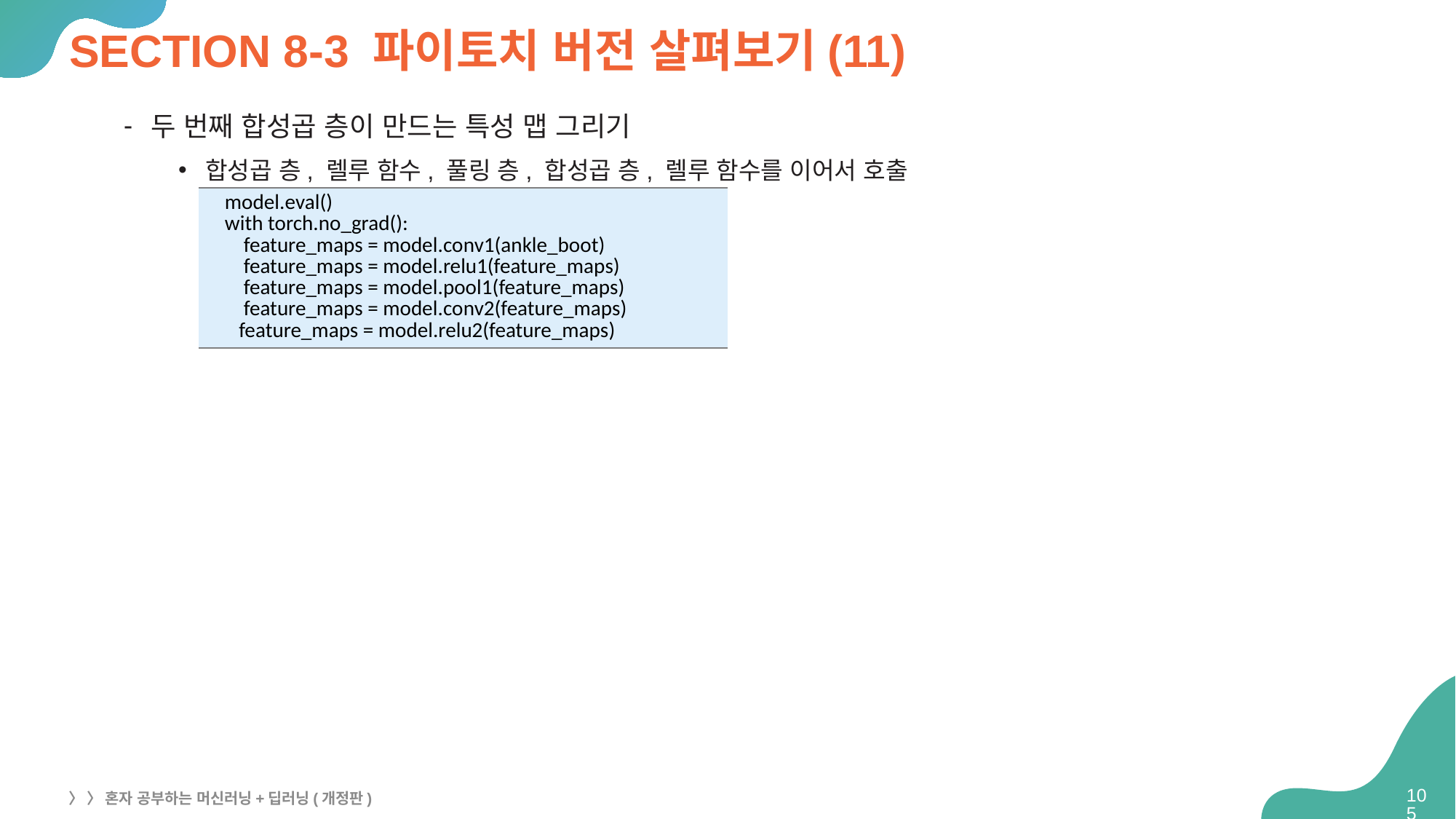

# SECTION 8-3 파이토치 버전 살펴보기(11)
두 번째 합성곱 층이 만드는 특성 맵 그리기
합성곱 층, 렐루 함수, 풀링 층, 합성곱 층, 렐루 함수를 이어서 호출
| model.eval() with torch.no\_grad(): feature\_maps = model.conv1(ankle\_boot) feature\_maps = model.relu1(feature\_maps) feature\_maps = model.pool1(feature\_maps) feature\_maps = model.conv2(feature\_maps) feature\_maps = model.relu2(feature\_maps) |
| --- |
105
〉 〉 혼자 공부하는 머신러닝+딥러닝(개정판)